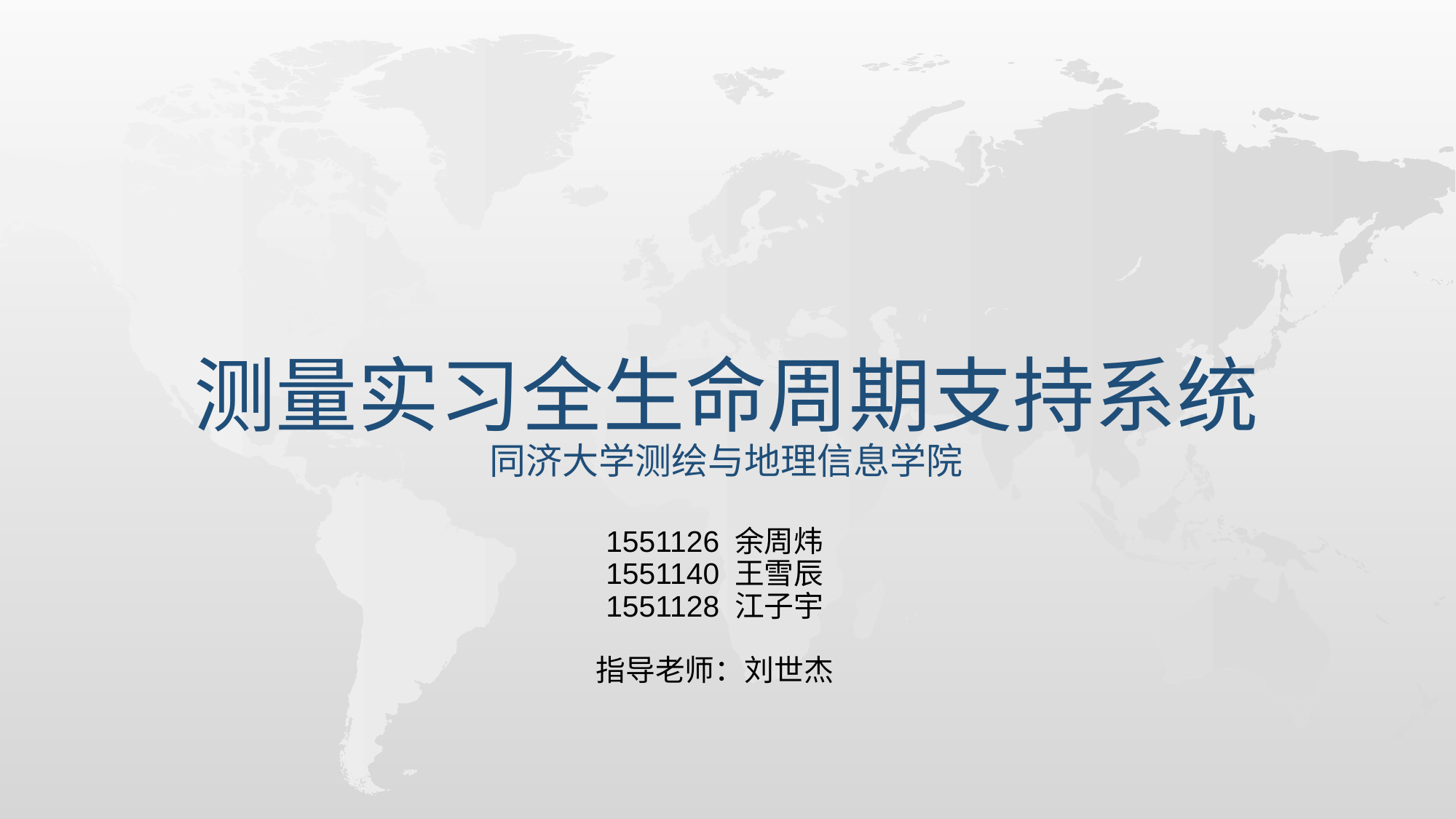

# 测量实习全生命周期支持系统 同济大学测绘与地理信息学院
1551126 余周炜
1551140 王雪辰
1551128 江子宇

指导老师：刘世杰